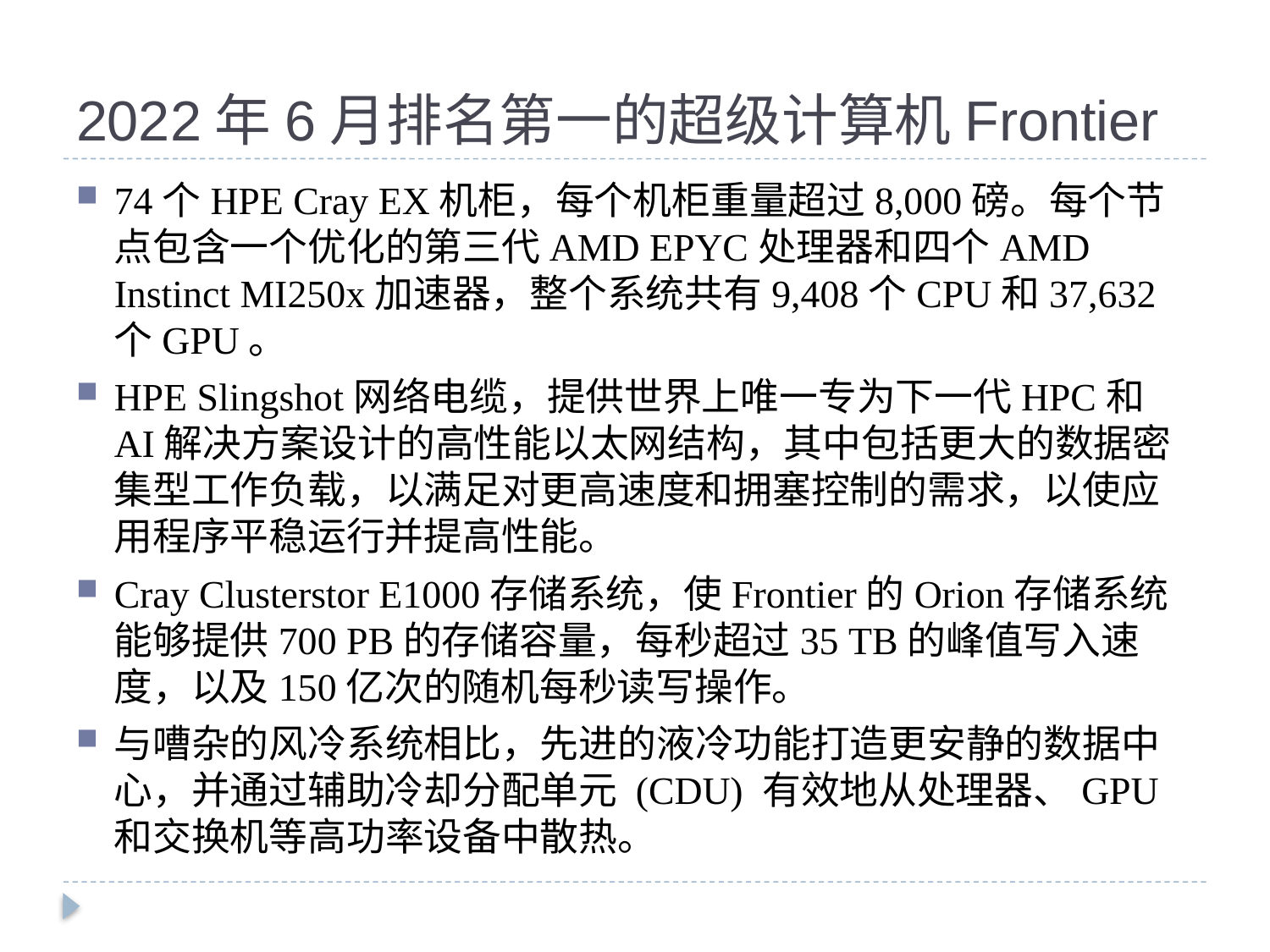

# 2022年6月排名第一的超级计算机Frontier
74个HPE Cray EX机柜，每个机柜重量超过8,000磅。每个节点包含一个优化的第三代AMD EPYC处理器和四个AMD Instinct MI250x加速器，整个系统共有9,408个CPU和37,632个GPU。
HPE Slingshot网络电缆，提供世界上唯一专为下一代HPC和AI解决方案设计的高性能以太网结构，其中包括更大的数据密集型工作负载，以满足对更高速度和拥塞控制的需求，以使应用程序平稳运行并提高性能。
Cray Clusterstor E1000存储系统，使Frontier的Orion存储系统能够提供700 PB的存储容量，每秒超过35 TB的峰值写入速度，以及150亿次的随机每秒读写操作。
与嘈杂的风冷系统相比，先进的液冷功能打造更安静的数据中心，并通过辅助冷却分配单元 (CDU) 有效地从处理器、GPU和交换机等高功率设备中散热。